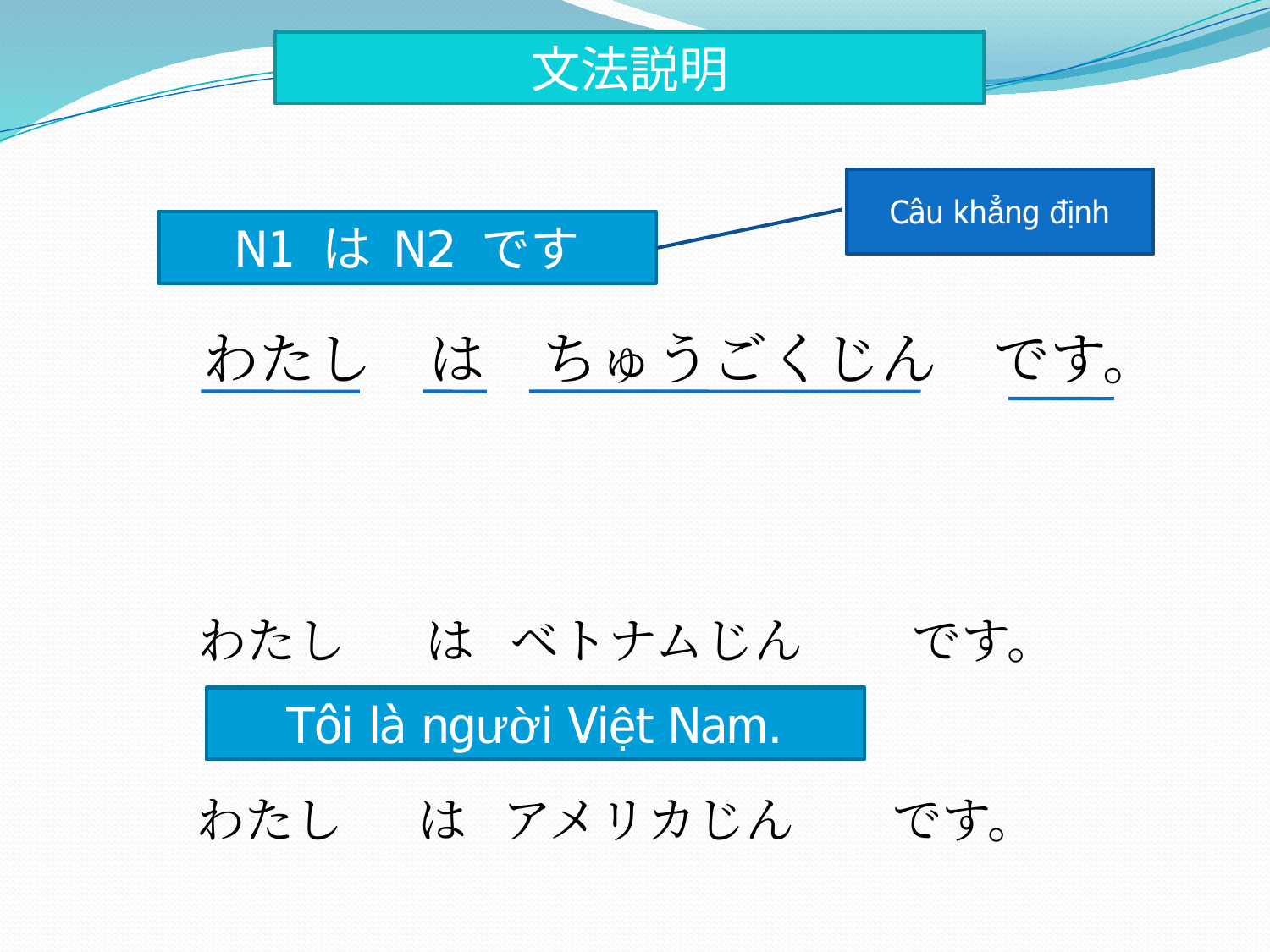

文法説明
Câu khẳng định
N1 は N2 です
わたし　は　ちゅうごくじん　です。
わたし
は
ベトナムじん
です。
Tôi là người Việt Nam.
わたし
は
アメリカじん
です。